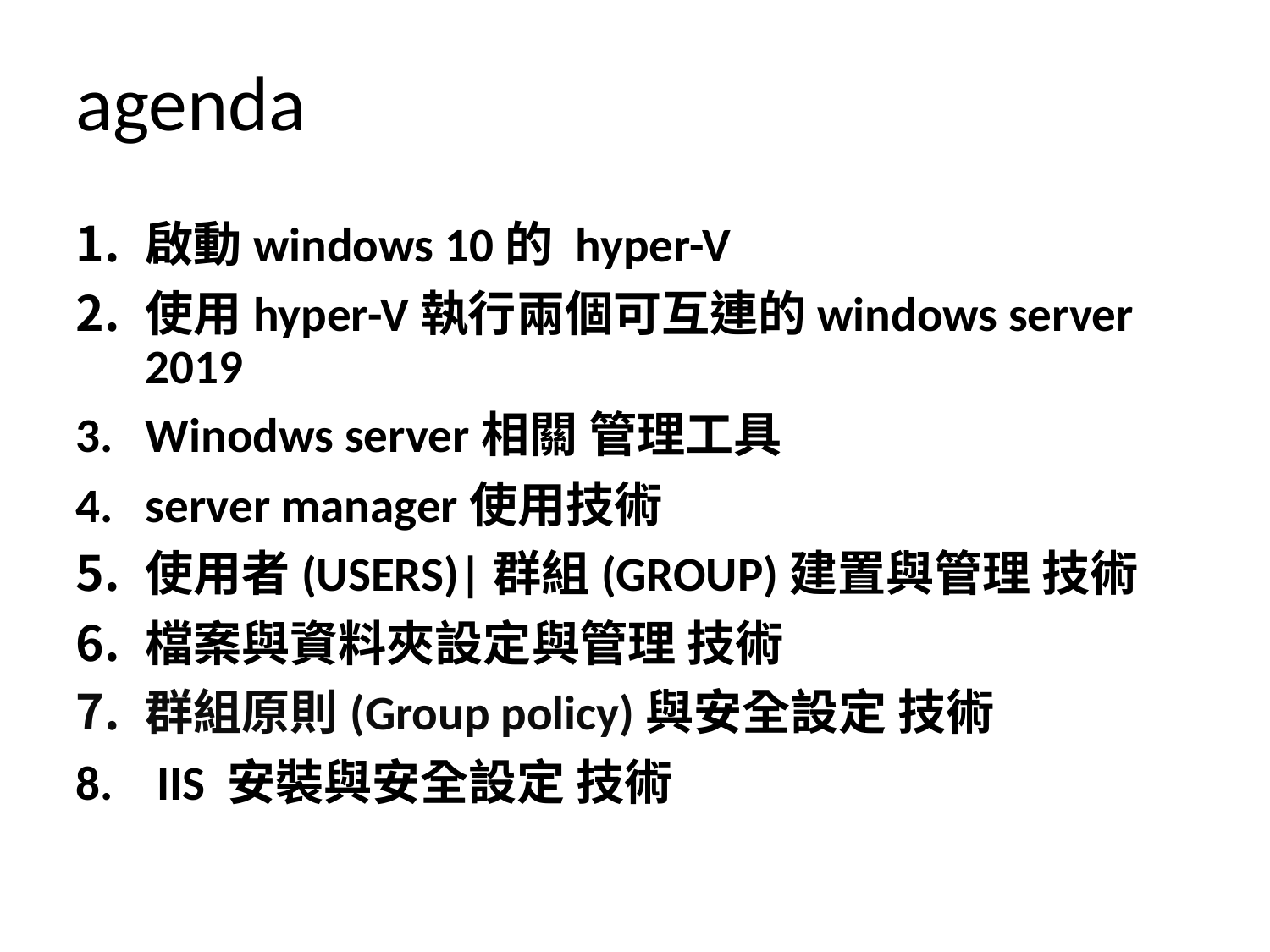

# agenda
啟動windows 10的 hyper-V
使用hyper-V執行兩個可互連的windows server 2019
Winodws server相關 管理工具
server manager使用技術
使用者(USERS)|群組(GROUP)建置與管理 技術
檔案與資料夾設定與管理 技術
群組原則(Group policy)與安全設定 技術
 IIS 安裝與安全設定 技術